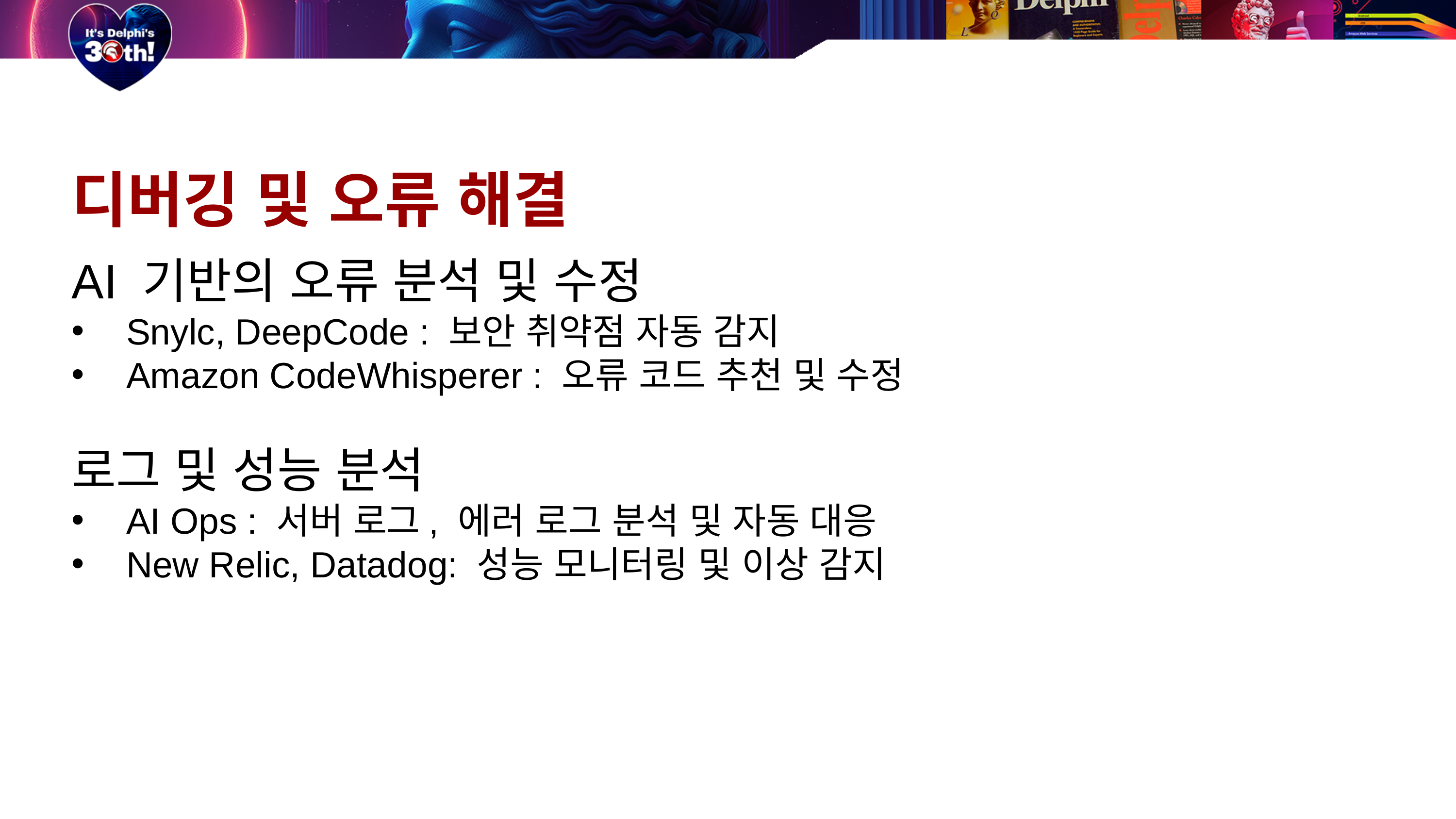

디버깅 및 오류 해결
AI 기반의 오류 분석 및 수정
Snylc, DeepCode : 보안 취약점 자동 감지
Amazon CodeWhisperer : 오류 코드 추천 및 수정

로그 및 성능 분석
AI Ops : 서버 로그, 에러 로그 분석 및 자동 대응
New Relic, Datadog: 성능 모니터링 및 이상 감지